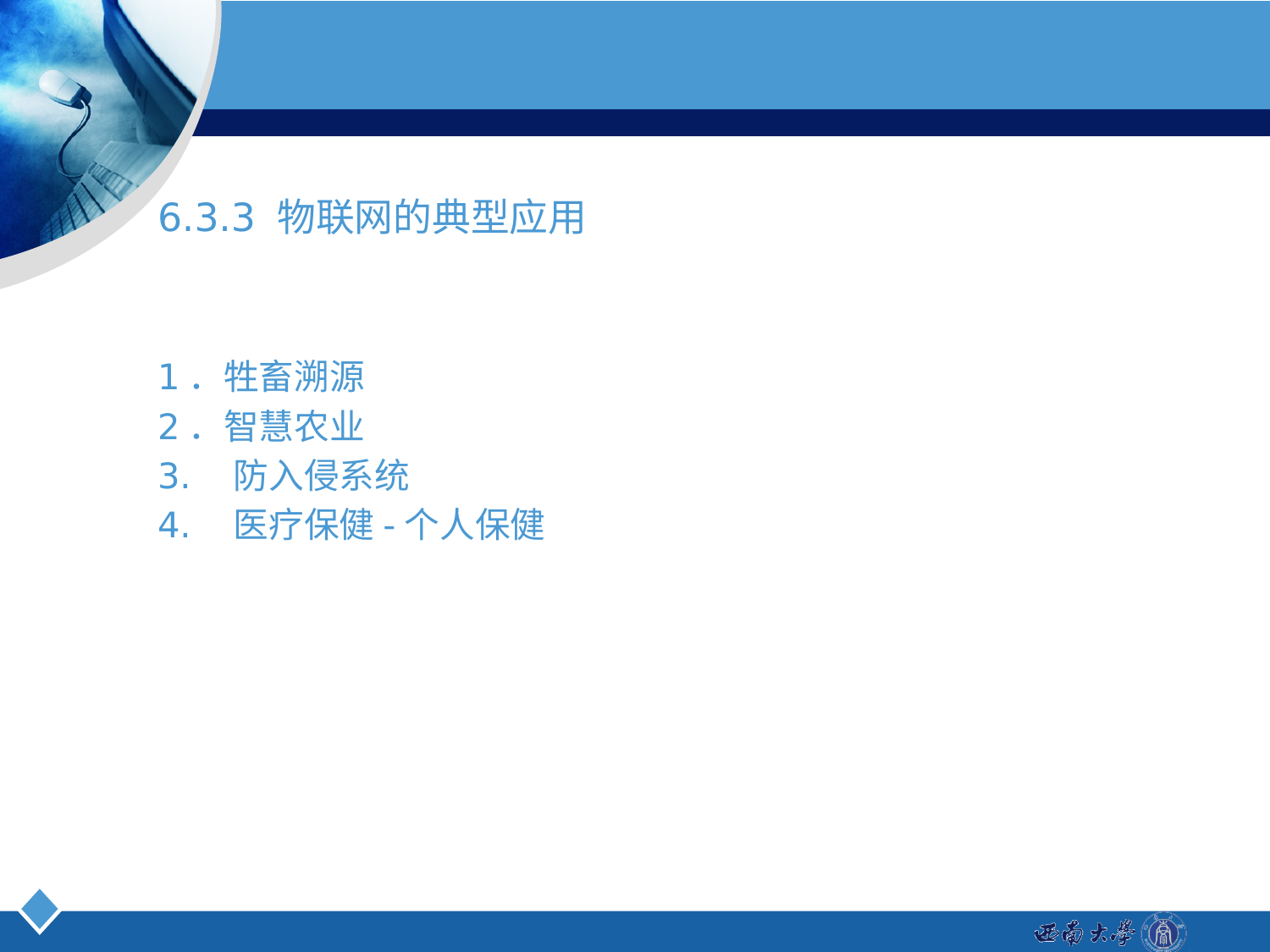

#
6.3.3 物联网的典型应用

1．牲畜溯源
2．智慧农业
3.   防入侵系统
4.   医疗保健-个人保健